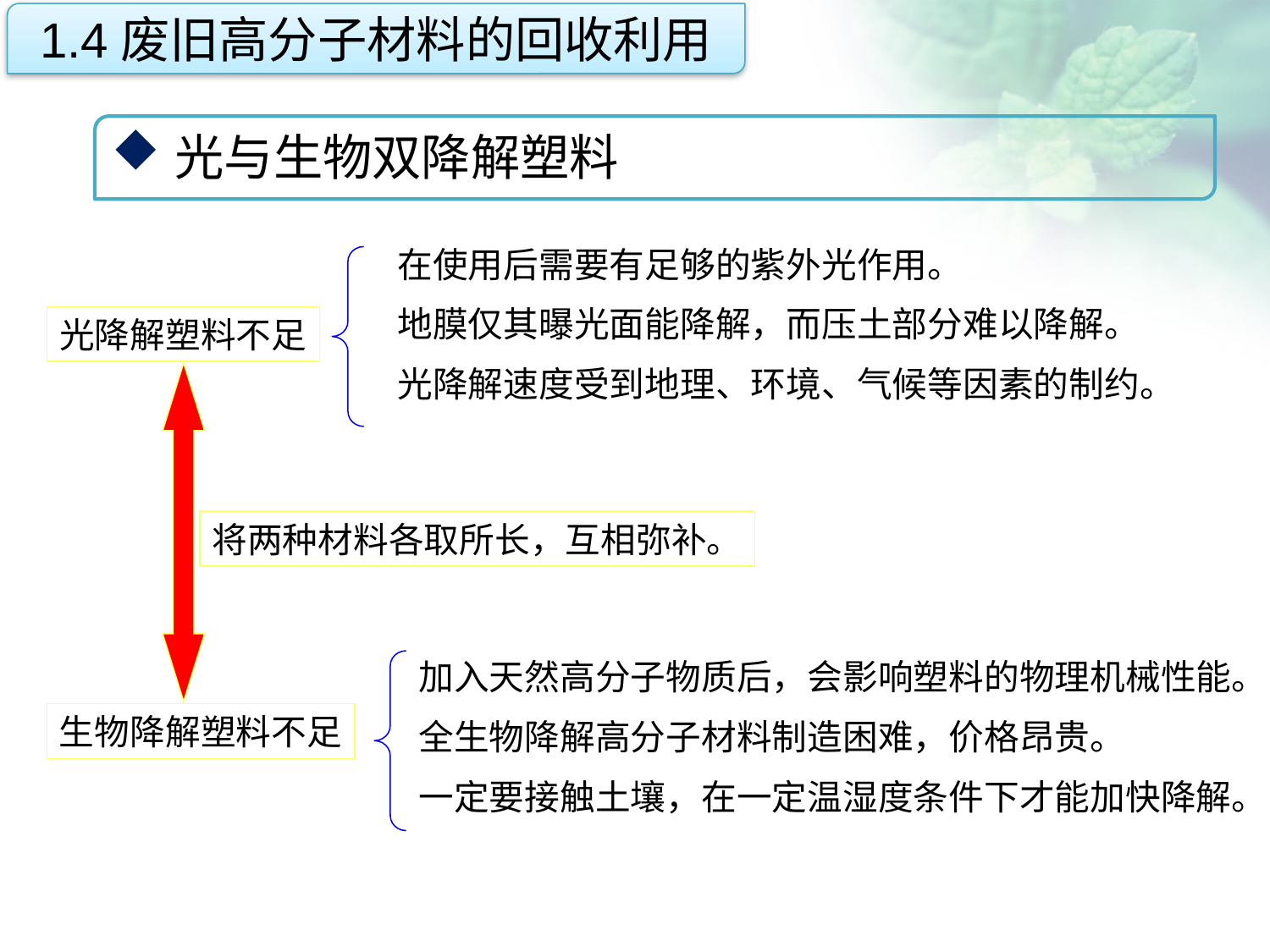

1.4废旧高分子材料的回收利用
光与生物双降解塑料

在使用后需要有足够的紫外光作用。
地膜仅其曝光面能降解，而压土部分难以降解。
光降解速度受到地理、环境、气候等因素的制约。

点击添加文本
光降解塑料不足

点击添加文本
将两种材料各取所长，互相弥补。
点击添加文本
加入天然高分子物质后，会影响塑料的物理机械性能。
全生物降解高分子材料制造困难，价格昂贵。
一定要接触土壤，在一定温湿度条件下才能加快降解。

生物降解塑料不足
点击添加文本